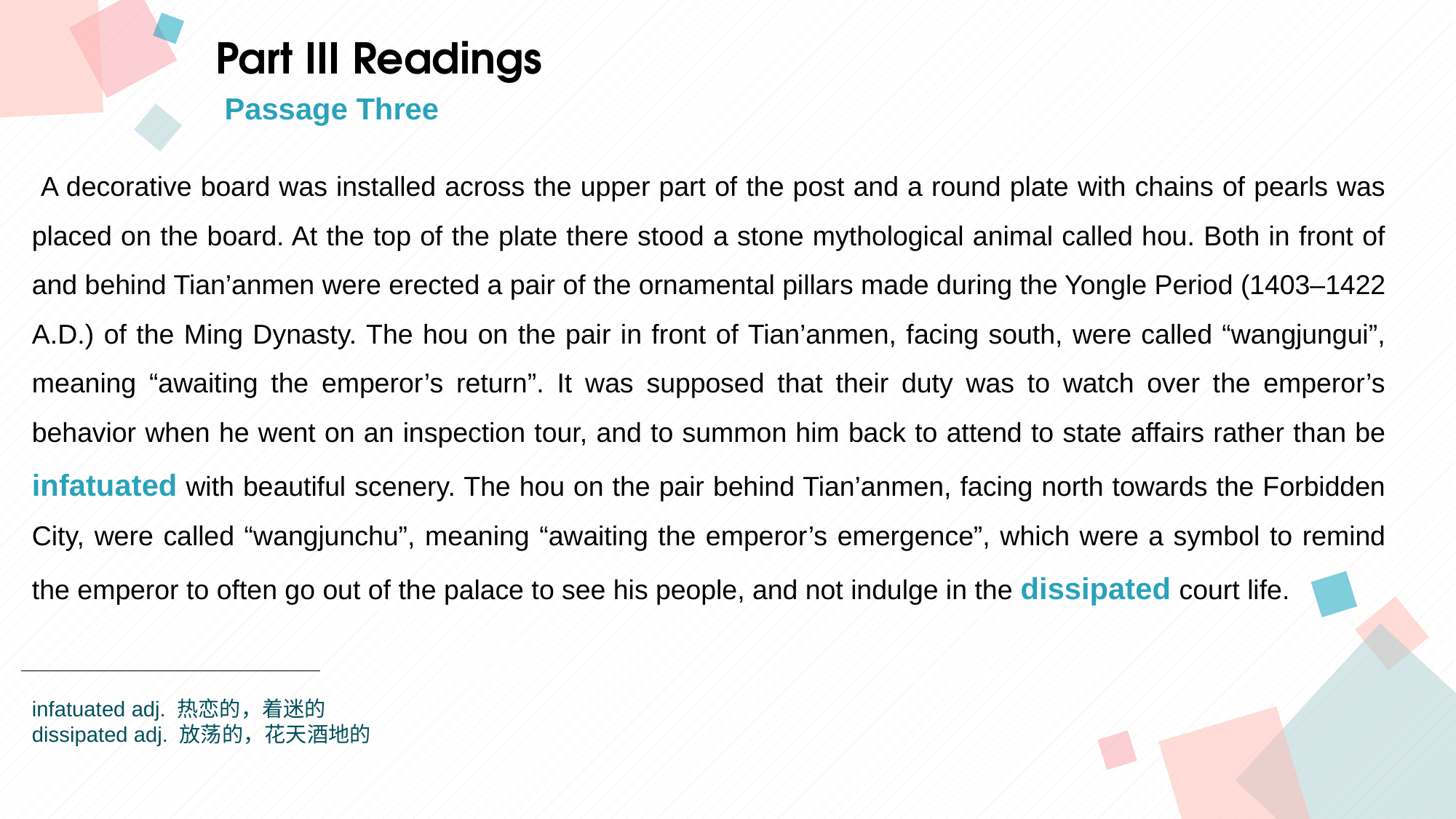

Part III Readings
Passage Three

 A decorative board was installed across the upper part of the post and a round plate with chains of pearls was placed on the board. At the top of the plate there stood a stone mythological animal called hou. Both in front of and behind Tian’anmen were erected a pair of the ornamental pillars made during the Yongle Period (1403–1422 A.D.) of the Ming Dynasty. The hou on the pair in front of Tian’anmen, facing south, were called “wangjungui”, meaning “awaiting the emperor’s return”. It was supposed that their duty was to watch over the emperor’s behavior when he went on an inspection tour, and to summon him back to attend to state affairs rather than be infatuated with beautiful scenery. The hou on the pair behind Tian’anmen, facing north towards the Forbidden City, were called “wangjunchu”, meaning “awaiting the emperor’s emergence”, which were a symbol to remind the emperor to often go out of the palace to see his people, and not indulge in the dissipated court life.
点击此处添加标题
点击此处添加标题
标题数字等都可以通过点击和重新输入进行更改，顶部“开始”面板中可以对字体、字号、颜色等进行修改。建议正文8-14号字，1.3倍字间距。
标题数字等都可以通过点击和重新输入进行更改，顶部“开始”面板中可以对字体、字号、颜色等进行修改。建议正文8-14号字，1.3倍字间距。
标题数字等都可以通过点击和重新输入进行更改，顶部“开始”面板中可以对字体、字号、颜色等进行修改。建议正文8-14号字，1.3倍字间距。
点击此处添加标题
标题数字等都可以通过点击和重新输入进行更改，顶部“开始”面板中可以对字体、字号、颜色等进行修改。建议正文8-14号字，1.3倍字间距。
标题数字等都可以通过点击和重新输入进行更改，顶部“开始”面板中可以对字体、字号、颜色等进行修改。建议正文8-14号字，1.3倍字间距。
infatuated adj. 热恋的，着迷的
dissipated adj. 放荡的，花天酒地的